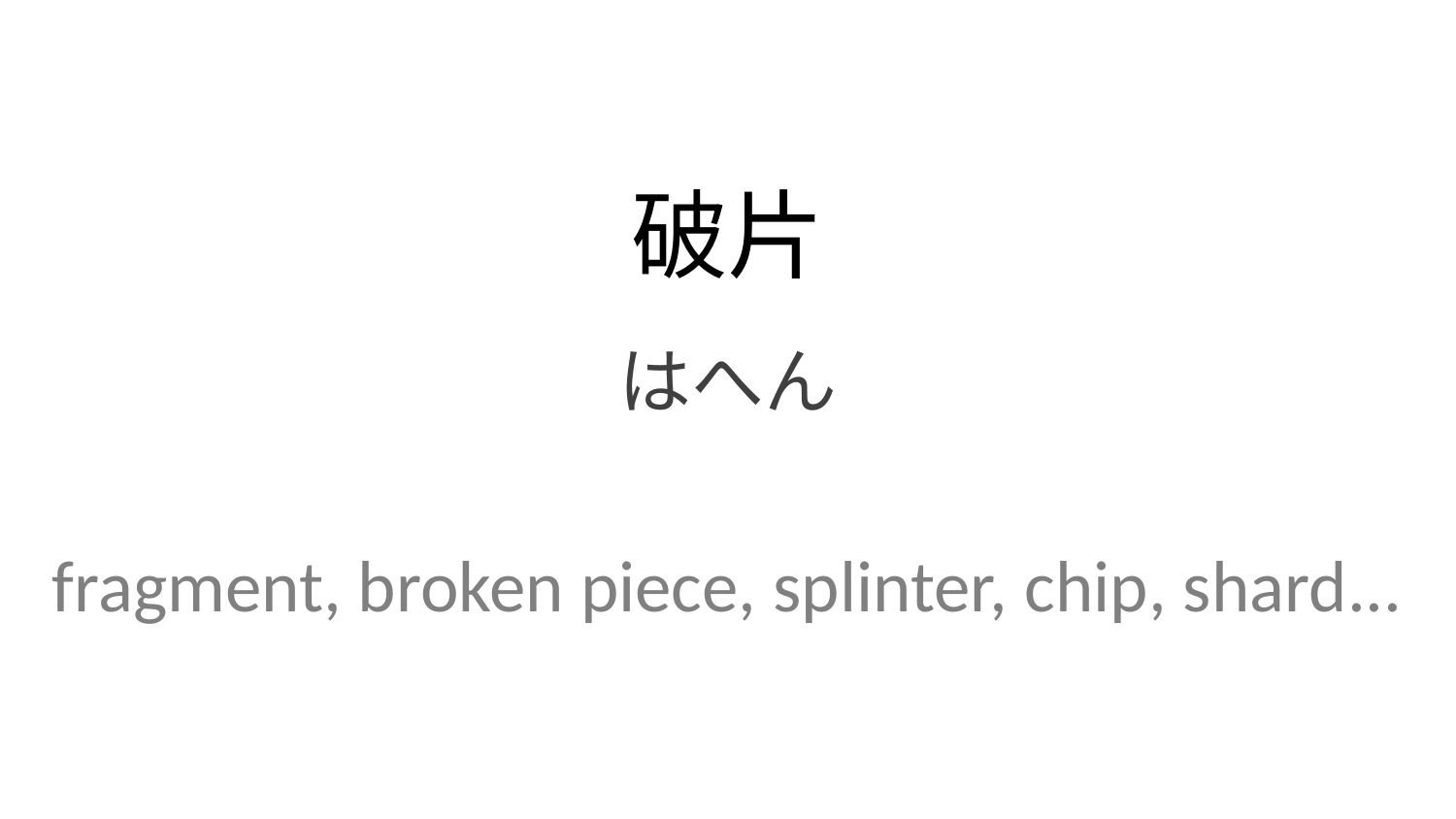

破片

はへん
fragment, broken piece, splinter, chip, shard...